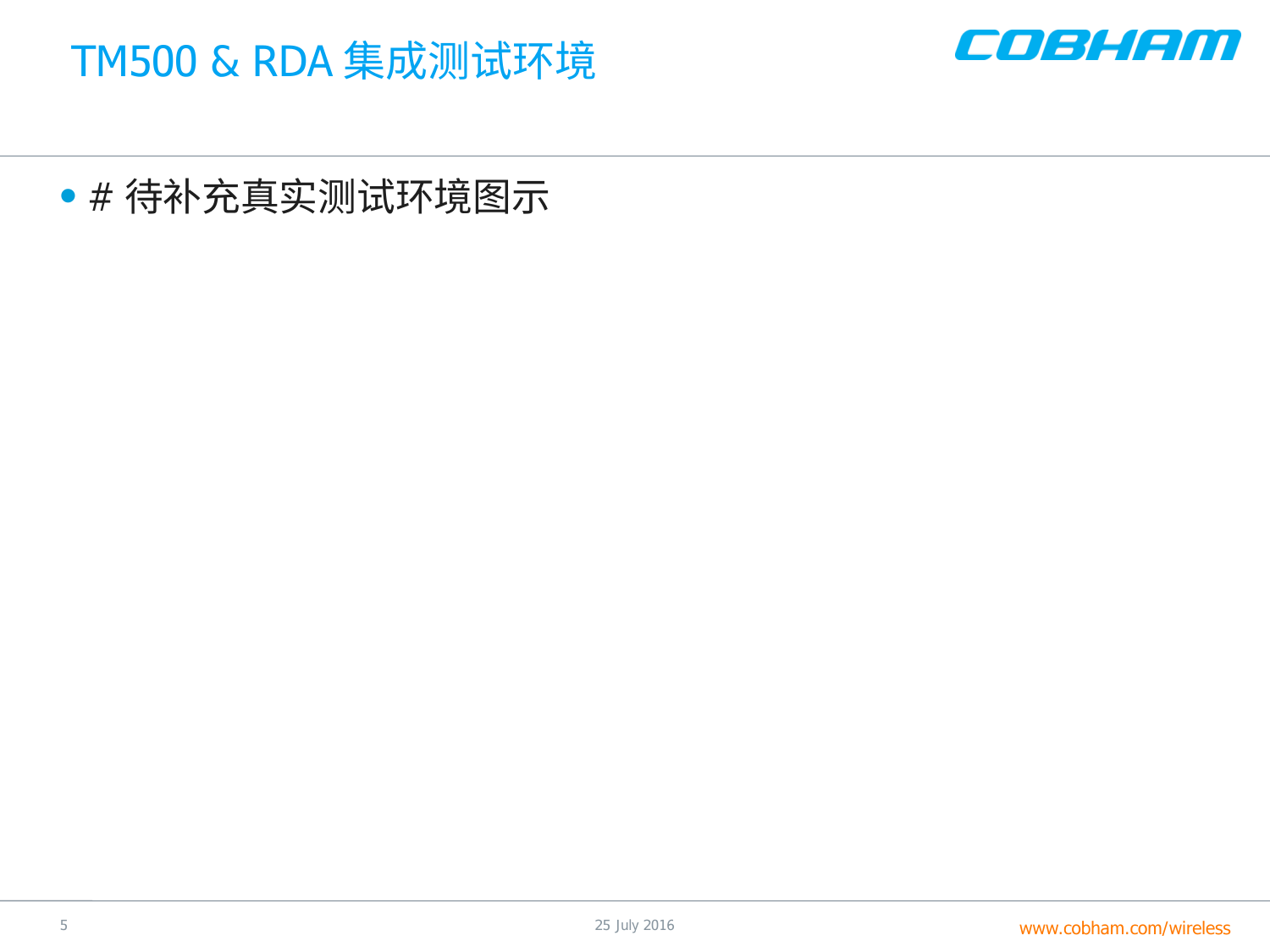

# TM500 & RDA集成测试环境

#待补充真实测试环境图示
5
25 July 2016